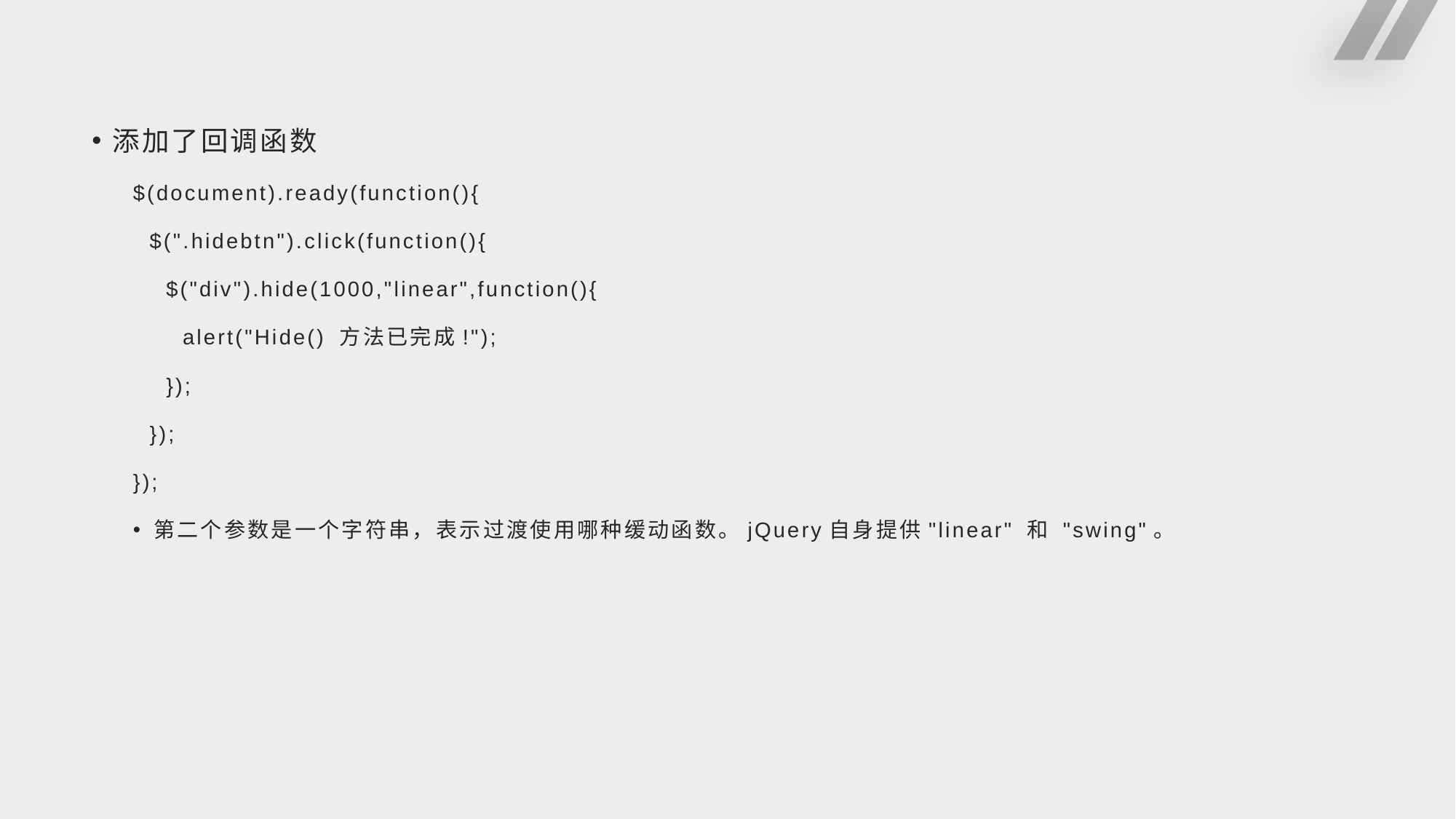

#
添加了回调函数
$(document).ready(function(){
  $(".hidebtn").click(function(){
    $("div").hide(1000,"linear",function(){
      alert("Hide() 方法已完成!");
    });
  });
});
第二个参数是一个字符串，表示过渡使用哪种缓动函数。jQuery自身提供"linear" 和 "swing"。